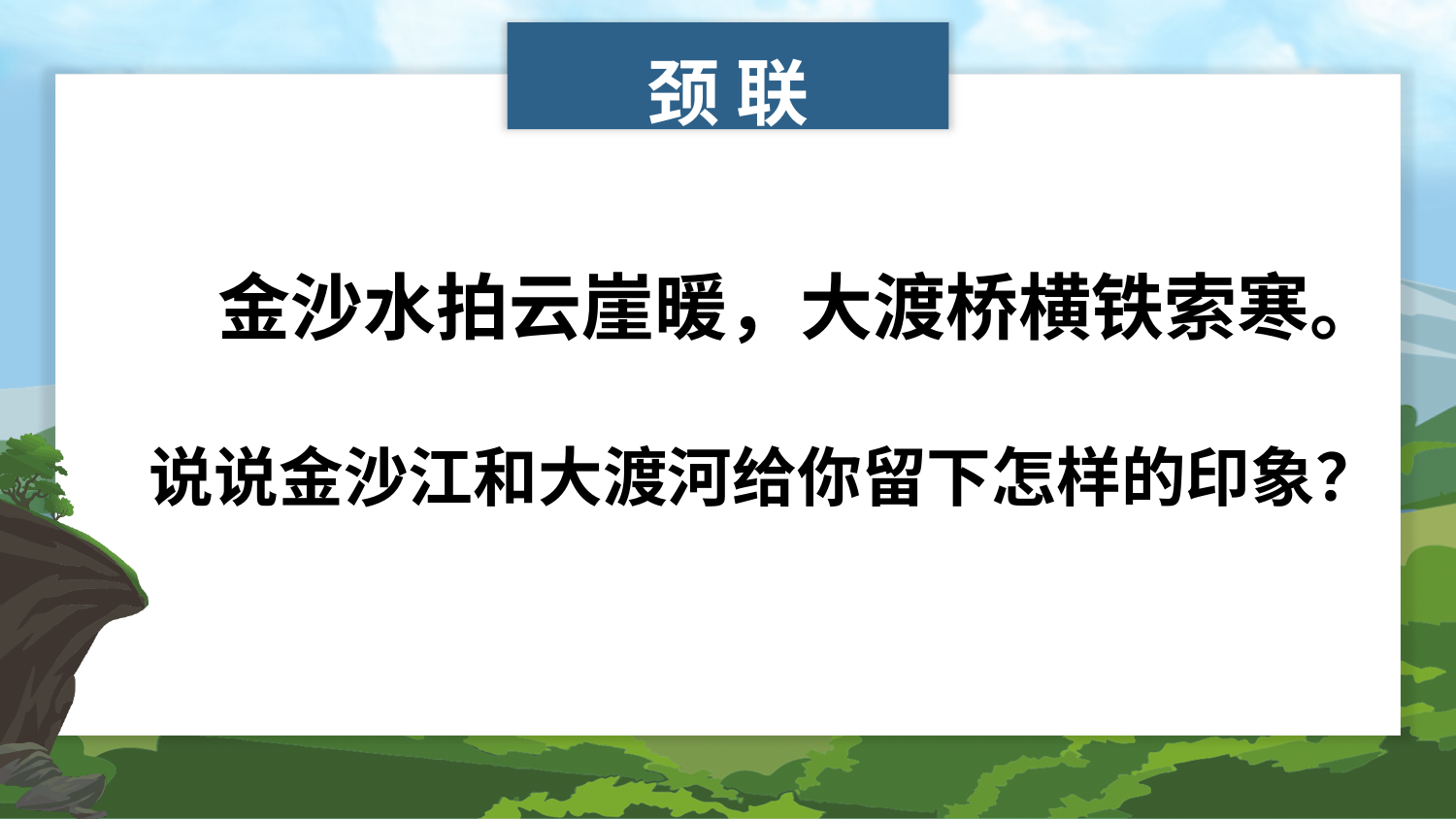

颈 联
金沙水拍云崖暖，大渡桥横铁索寒。
说说金沙江和大渡河给你留下怎样的印象？